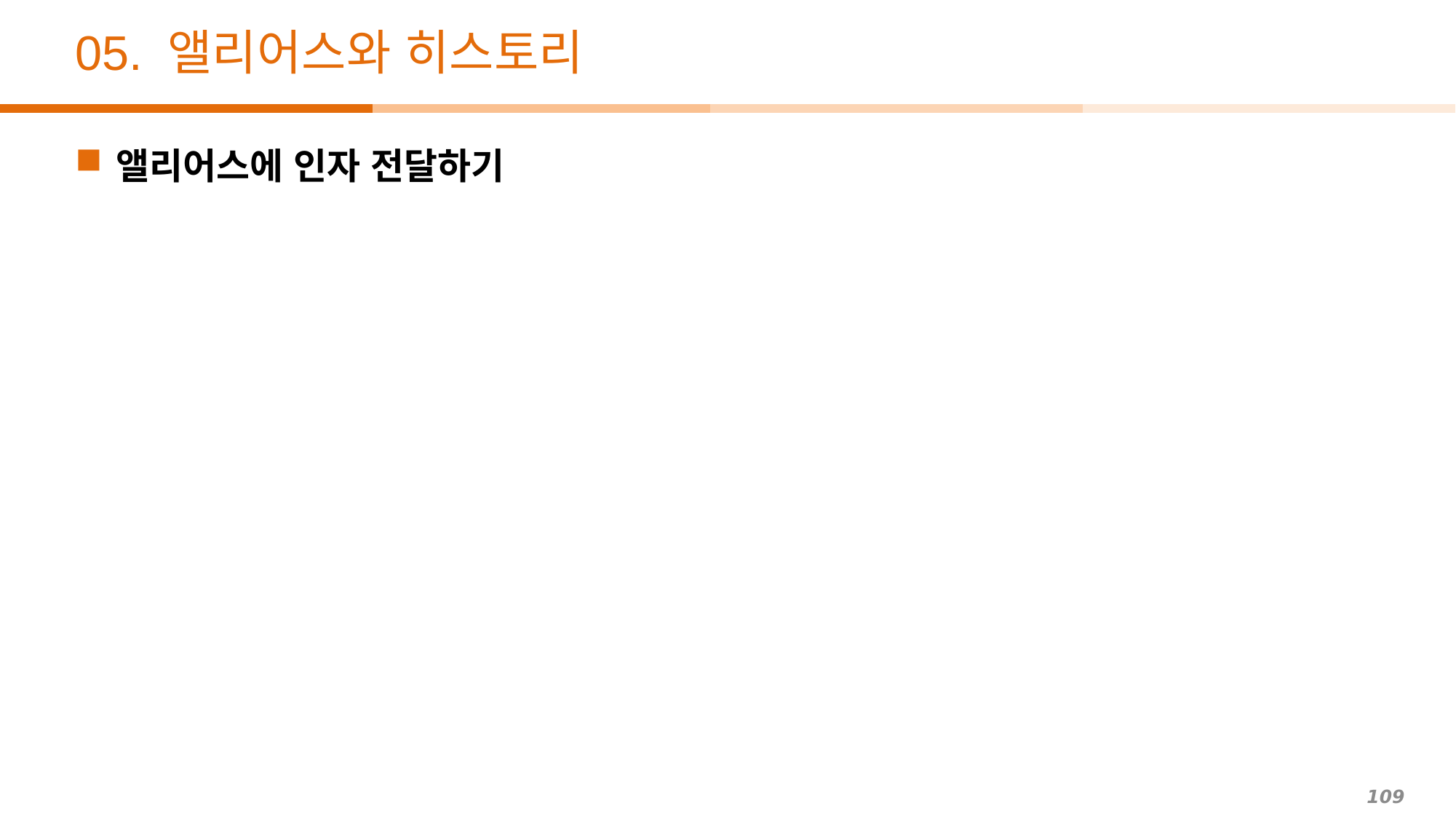

# 05. 앨리어스와 히스토리
앨리어스에 인자 전달하기